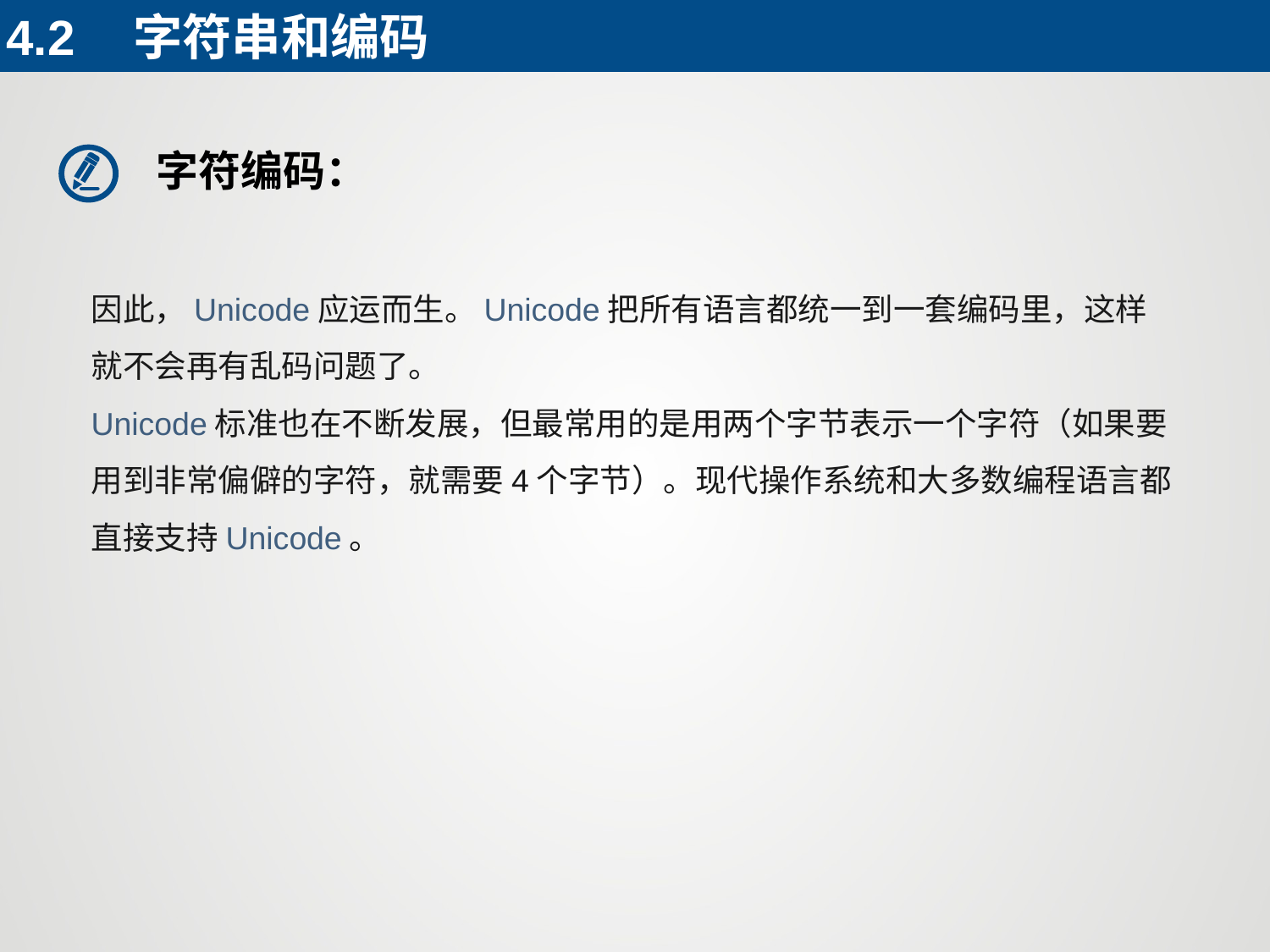

4.2	字符串和编码
字符编码：

因此，Unicode应运而生。Unicode把所有语言都统一到一套编码里，这样就不会再有乱码问题了。
Unicode标准也在不断发展，但最常用的是用两个字节表示一个字符（如果要用到非常偏僻的字符，就需要4个字节）。现代操作系统和大多数编程语言都直接支持Unicode。